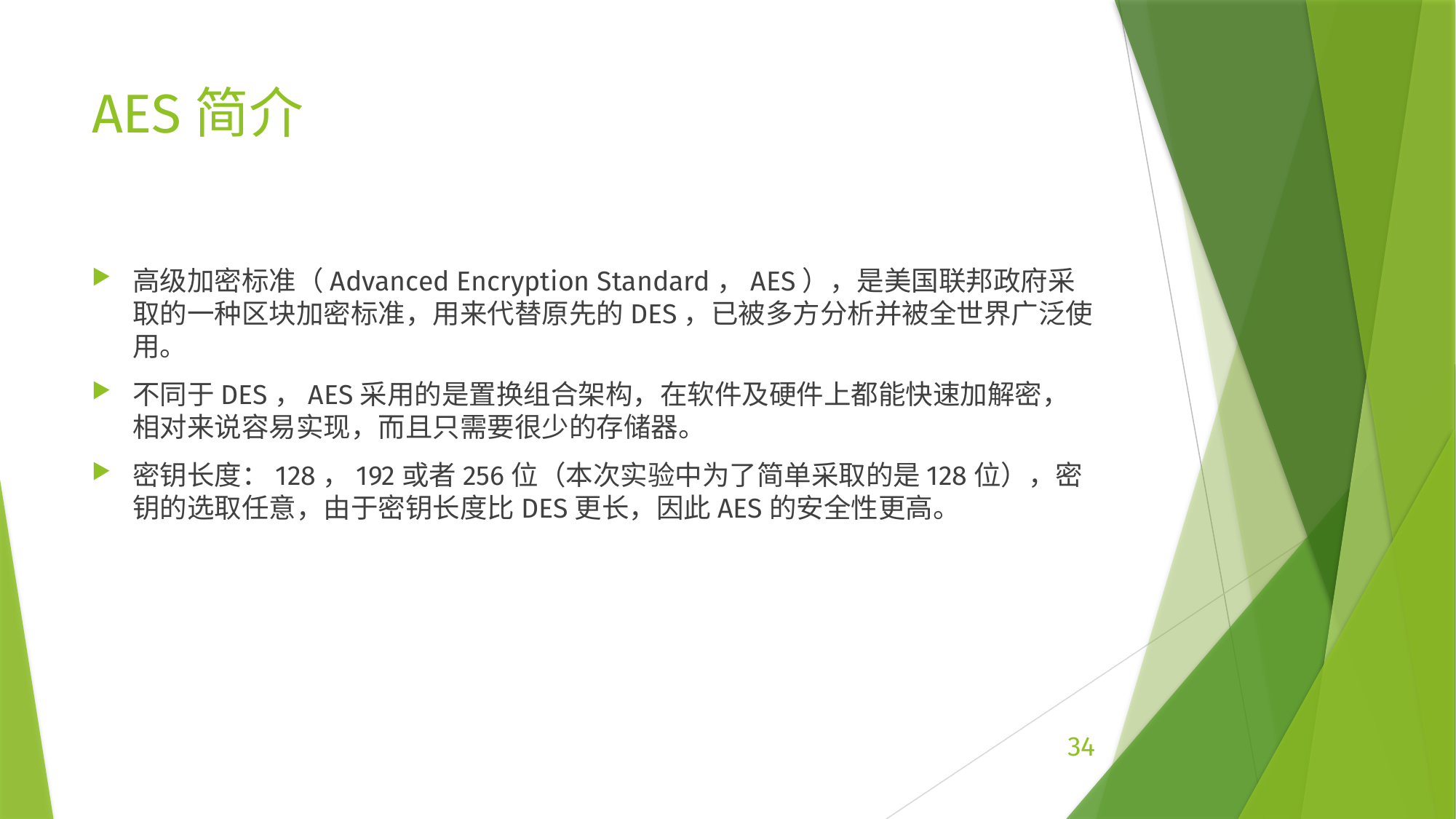

# AES简介
高级加密标准（Advanced Encryption Standard，AES），是美国联邦政府采取的一种区块加密标准，用来代替原先的DES，已被多方分析并被全世界广泛使用。
不同于DES，AES采用的是置换组合架构，在软件及硬件上都能快速加解密，相对来说容易实现，而且只需要很少的存储器。
密钥长度：128，192或者256位（本次实验中为了简单采取的是128位），密钥的选取任意，由于密钥长度比DES更长，因此AES的安全性更高。

34